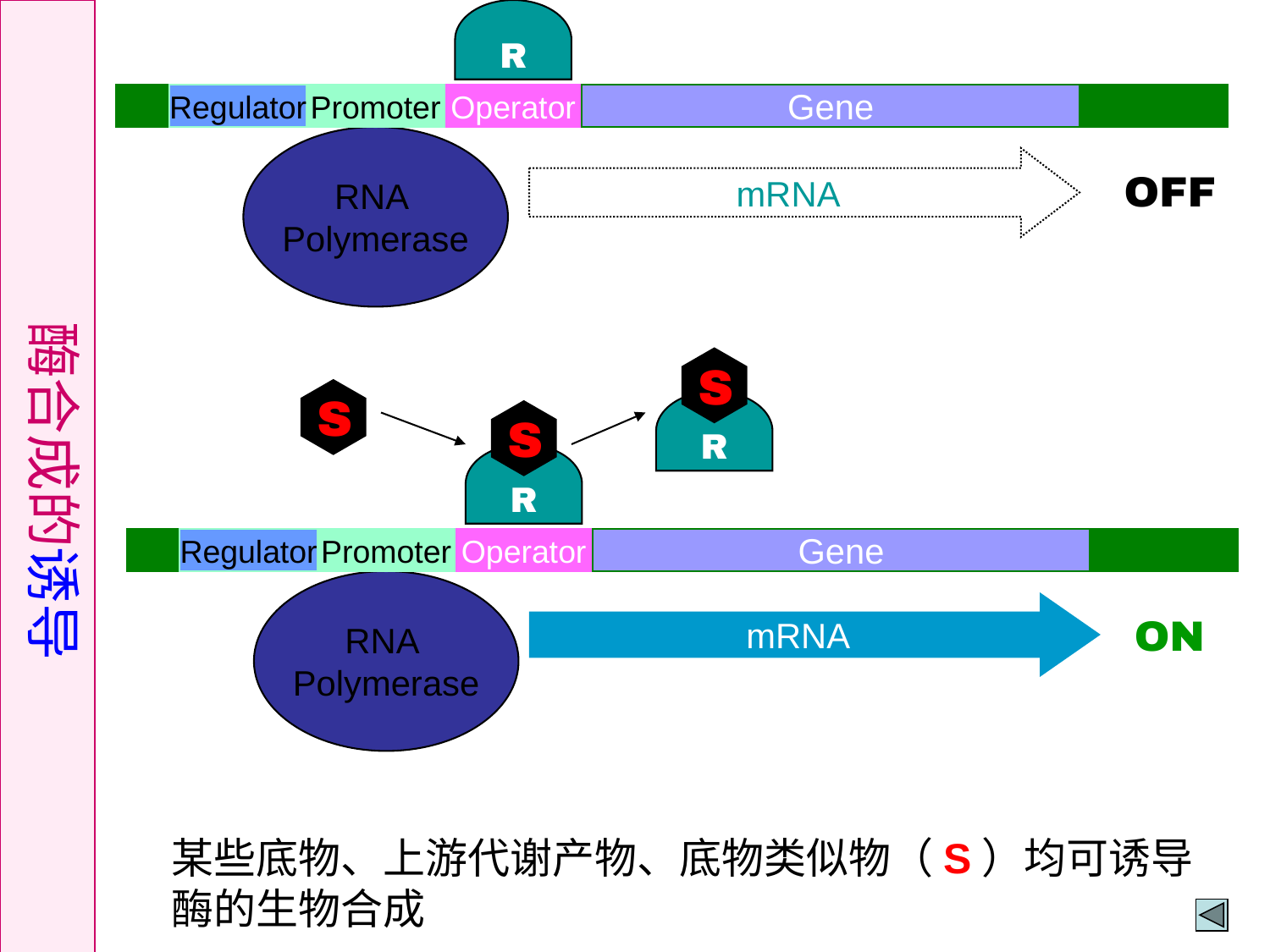

酶合成的诱导
R

Regulator
Promoter
Operator
Gene
RNA
Polymerase
mRNA
OFF
S

R
S

S

R

Regulator
Promoter
Operator
Gene
RNA
Polymerase
mRNA
ON
某些底物、上游代谢产物、底物类似物（S）均可诱导酶的生物合成